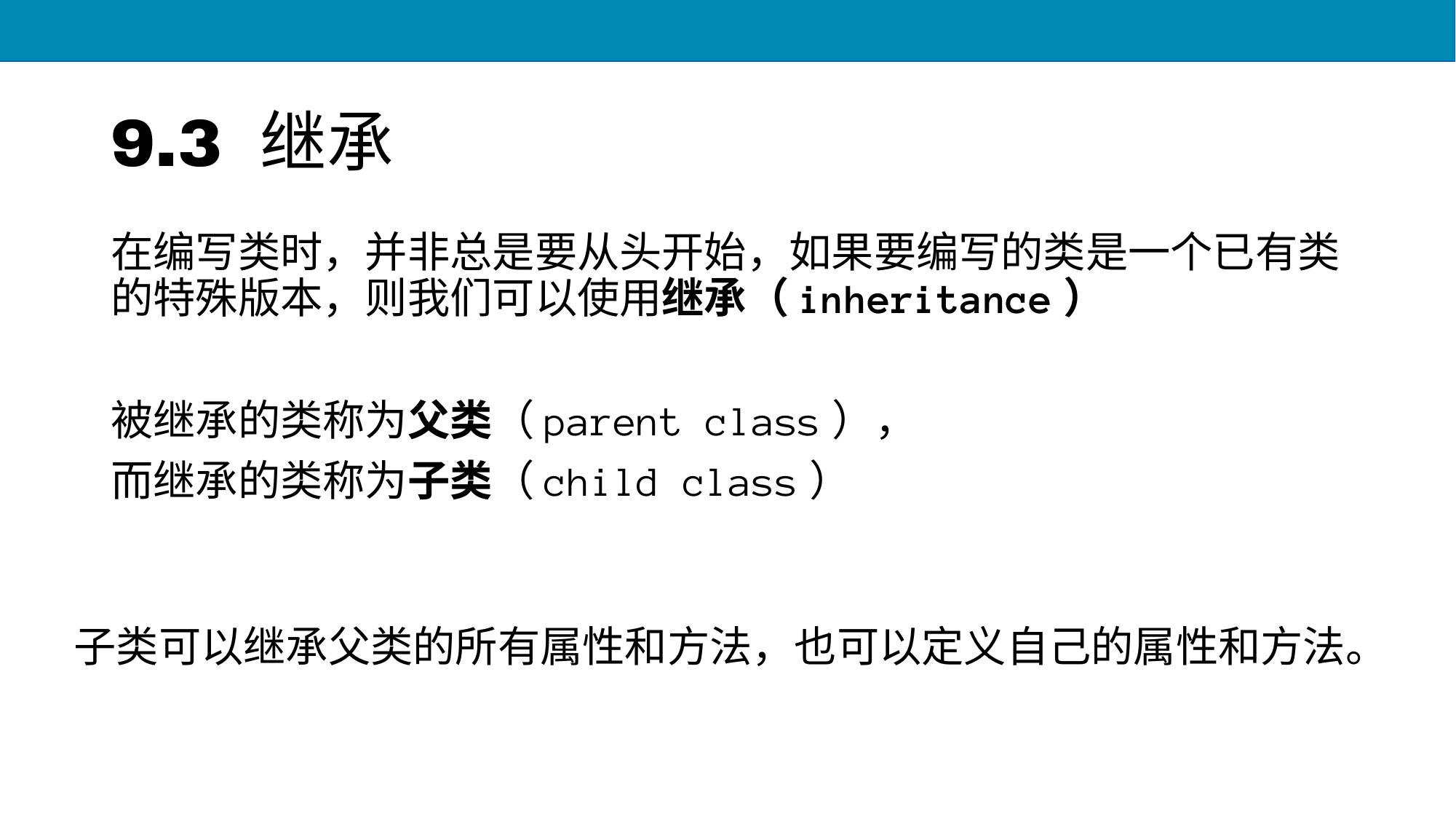

# 9.3 继承
在编写类时，并非总是要从头开始，如果要编写的类是一个已有类的特殊版本，则我们可以使用继承（inheritance）

被继承的类称为父类（parent class），
而继承的类称为子类（child class）

子类可以继承父类的所有属性和方法，也可以定义自己的属性和方法。